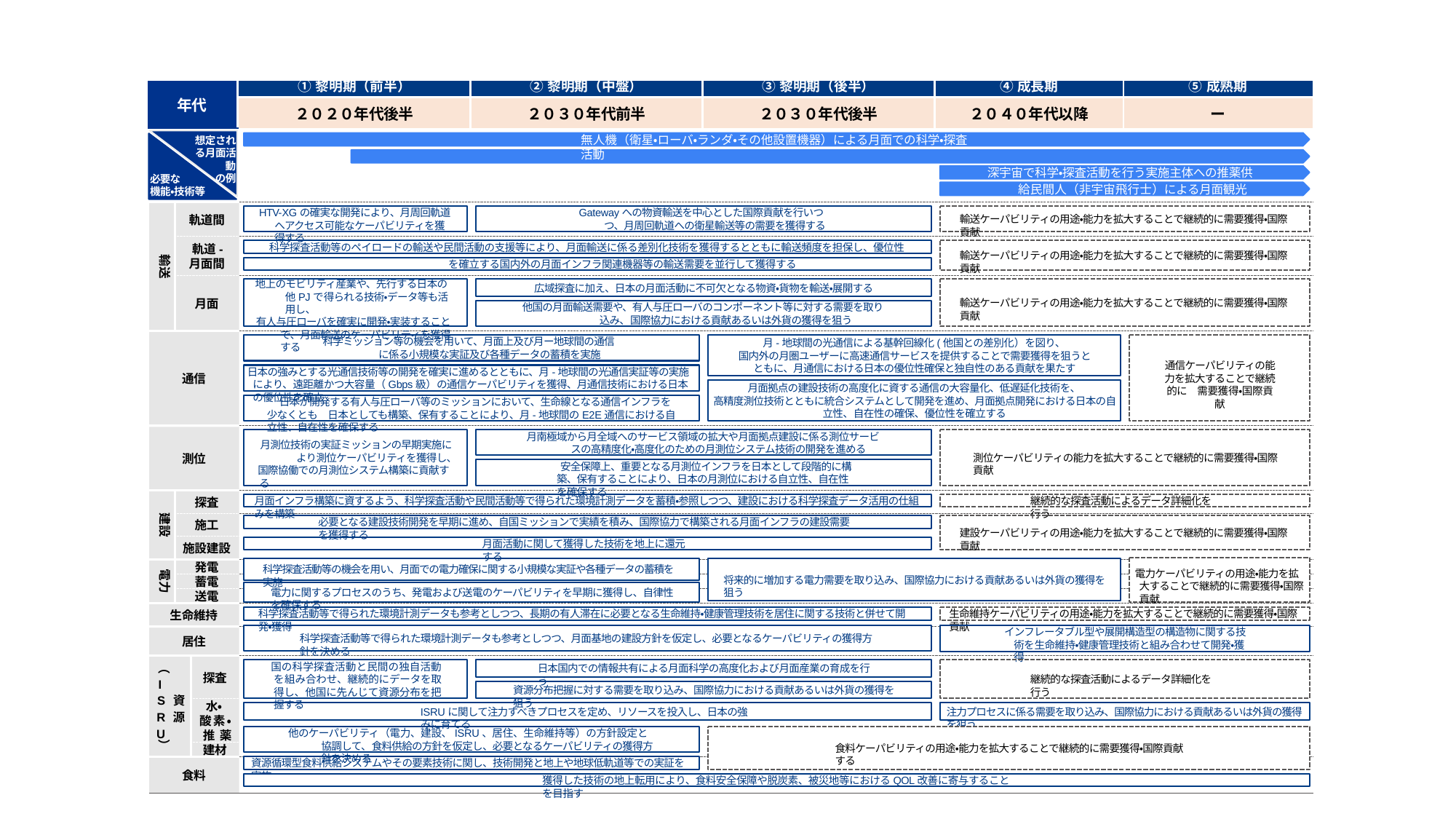

| 年代 | ①黎明期（前半） | ②黎明期（中盤） | ③黎明期（後半） | ④成長期 | ⑤成熟期 |
| --- | --- | --- | --- | --- | --- |
|  | ２０２０年代後半 | ２０３０年代前半 | ２０３０年代後半 | ２０４０年代以降 | ー |
ケーパビリティ
無人機（衛星・ローバ・ランダ・その他設置機器）による月面での科学・探査活動
宇宙飛行士による月面での科学・探査活動

想定される月面活動
の例

深宇宙で科学・探査活動を行う実施主体への推薬供給民間人（非宇宙飛行士）による月面観光

必要な
機能・技術等
HTV-XGの確実な開発により、月周回軌道へアクセス可能なケーパビリティを獲得する
Gatewayへの物資輸送を中心とした国際貢献を行いつつ、月周回軌道への衛星輸送等の需要を獲得する

軌道間
輸送ケーパビリティの用途・能力を拡大することで継続的に需要獲得・国際貢献
科学探査活動等のペイロードの輸送や民間活動の支援等により、月面輸送に係る差別化技術を獲得するとともに輸送頻度を担保し、優位性を確立する国内外の月面インフラ関連機器等の輸送需要を並行して獲得する
軌道-月面間

輸送ケーパビリティの用途・能力を拡大することで継続的に需要獲得・国際貢献
輸送
地上のモビリティ産業や、先行する日本の他PJで得られる技術・データ等も活用し、
有人与圧ローバを確実に開発・実装することで、月面輸送のケーパビリティを獲得する

広域探査に加え、日本の月面活動に不可欠となる物資・貨物を輸送・展開する
月面
輸送ケーパビリティの用途・能力を拡大することで継続的に需要獲得・国際貢献
他国の月面輸送需要や、有人与圧ローバのコンポーネント等に対する需要を取り込み、国際協力における貢献あるいは外貨の獲得を狙う

科学ミッション等の機会を用いて、月面上及び月ー地球間の通信に係る小規模な実証及び各種データの蓄積を実施
月-地球間の光通信による基幹回線化(他国との差別化）を図り、
国内外の月圏ユーザーに高速通信サービスを提供することで需要獲得を狙うとともに、月通信における日本の優位性確保と独自性のある貢献を果たす

通信ケーパビリティの能力を拡大することで継続的に 需要獲得・国際貢献
日本の強みとする光通信技術等の開発を確実に進めるとともに、月-地球間の光通信実証等の実施により、遠距離かつ大容量（Gbps級）の通信ケーパビリティを獲得、月通信技術における日本の優位性を確立

通信
月面拠点の建設技術の高度化に資する通信の大容量化、低遅延化技術を、
高精度測位技術とともに統合システムとして開発を進め、月面拠点開発における日本の自立性、自在性の確保、優位性を確立する

日本が開発する有人与圧ローバ等のミッションにおいて、生命線となる通信インフラを少なくとも 日本としても構築、保有することにより、月-地球間のE2E通信における自立性、自在性を確保する

月南極域から月全域へのサービス領域の拡大や月面拠点建設に係る測位サービスの高精度化・高度化のための月測位システム技術の開発を進める

月測位技術の実証ミッションの早期実施により測位ケーパビリティを獲得し、
国際協働での月測位システム構築に貢献する
測位
測位ケーパビリティの能力を拡大することで継続的に需要獲得・国際貢献
安全保障上、重要となる月測位インフラを日本として段階的に構築、保有することにより、日本の月測位における自立性、自在性を確保する

月面インフラ構築に資するよう、科学探査活動や民間活動等で得られた環境計測データを蓄積・参照しつつ、建設における科学探査データ活用の仕組みを構築
継続的な探査活動によるデータ詳細化を行う
探査

建設
必要となる建設技術開発を早期に進め、自国ミッションで実績を積み、国際協力で構築される月面インフラの建設需要を獲得する

施工
建設ケーパビリティの用途・能力を拡大することで継続的に需要獲得・国際貢献
月面活動に関して獲得した技術を地上に還元する

施設建設

発電蓄電

科学探査活動等の機会を用い、月面での電力確保に関する小規模な実証や各種データの蓄積を実施
電力ケーパビリティの用途・能力を拡大することで継続的に需要獲得・国際貢献
電力
将来的に増加する電力需要を取り込み、国際協力における貢献あるいは外貨の獲得を狙う

電力に関するプロセスのうち、発電および送電のケーパビリティを早期に獲得し、自律性を確保する
送電
科学探査活動等で得られた環境計測データも参考としつつ、長期の有人滞在に必要となる生命維持・健康管理技術を居住に関する技術と併せて開発・獲得
生命維持ケーパビリティの用途・能力を拡大することで継続的に需要獲得・国際貢献
生命維持

インフレータブル型や展開構造型の構造物に関する技術を生命維持・健康管理技術と組み合わせて開発・獲得

科学探査活動等で得られた環境計測データも参考としつつ、月面基地の建設方針を仮定し、必要となるケーパビリティの獲得方針を決める
居住
国の科学探査活動と民間の独自活動を組み合わせ、継続的にデータを取得し、他国に先んじて資源分布を把握する

日本国内での情報共有による月面科学の高度化および月面産業の育成を行う
（
探査
継続的な探査活動によるデータ詳細化を行う
I
S 資
R 源
U

資源分布把握に対する需要を取り込み、国際協力における貢献あるいは外貨の獲得を狙う
水・

ISRUに関して注力すべきプロセスを定め、リソースを投入し、日本の強みに育てる
注力プロセスに係る需要を取り込み、国際協力における貢献あるいは外貨の獲得を狙う
酸素・推薬建材
他のケーパビリティ（電力、建設、ISRU、居住、生命維持等）の方針設定と協調して、食料供給の方針を仮定し、必要となるケーパビリティの獲得方針を決める

）
食料ケーパビリティの用途・能力を拡大することで継続的に需要獲得・国際貢献する
資源循環型食料供給システムやその要素技術に関し、技術開発と地上や地球低軌道等での実証を実施

13
食料
獲得した技術の地上転用により、食料安全保障や脱炭素、被災地等におけるQOL改善に寄与することを目指す